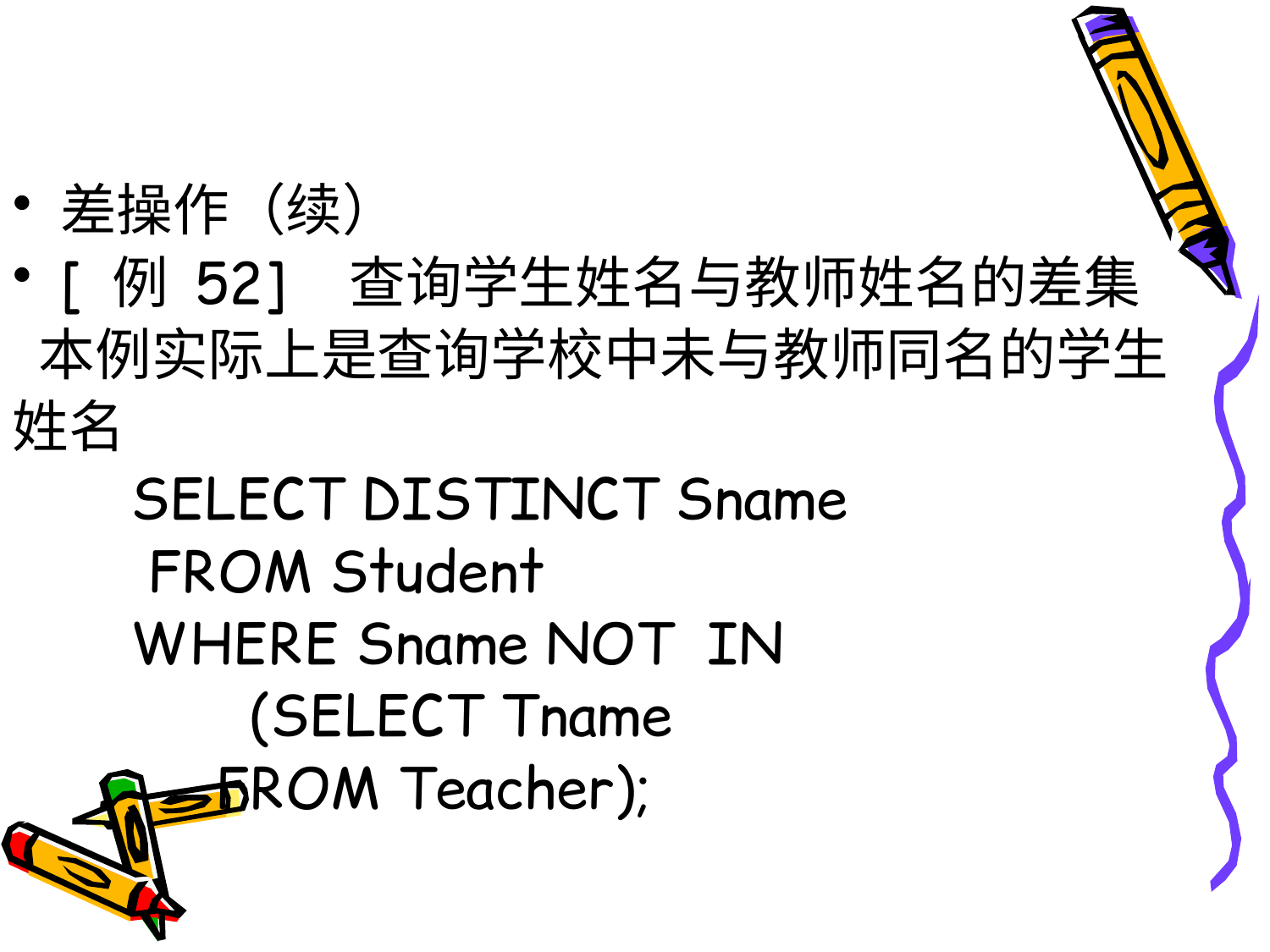

#
差操作（续）
[ 例 52]   查询学生姓名与教师姓名的差集
 本例实际上是查询学校中未与教师同名的学生
姓名
       SELECT DISTINCT Sname
        FROM Student
       WHERE Sname NOT  IN
              (SELECT Tname
            FROM Teacher);